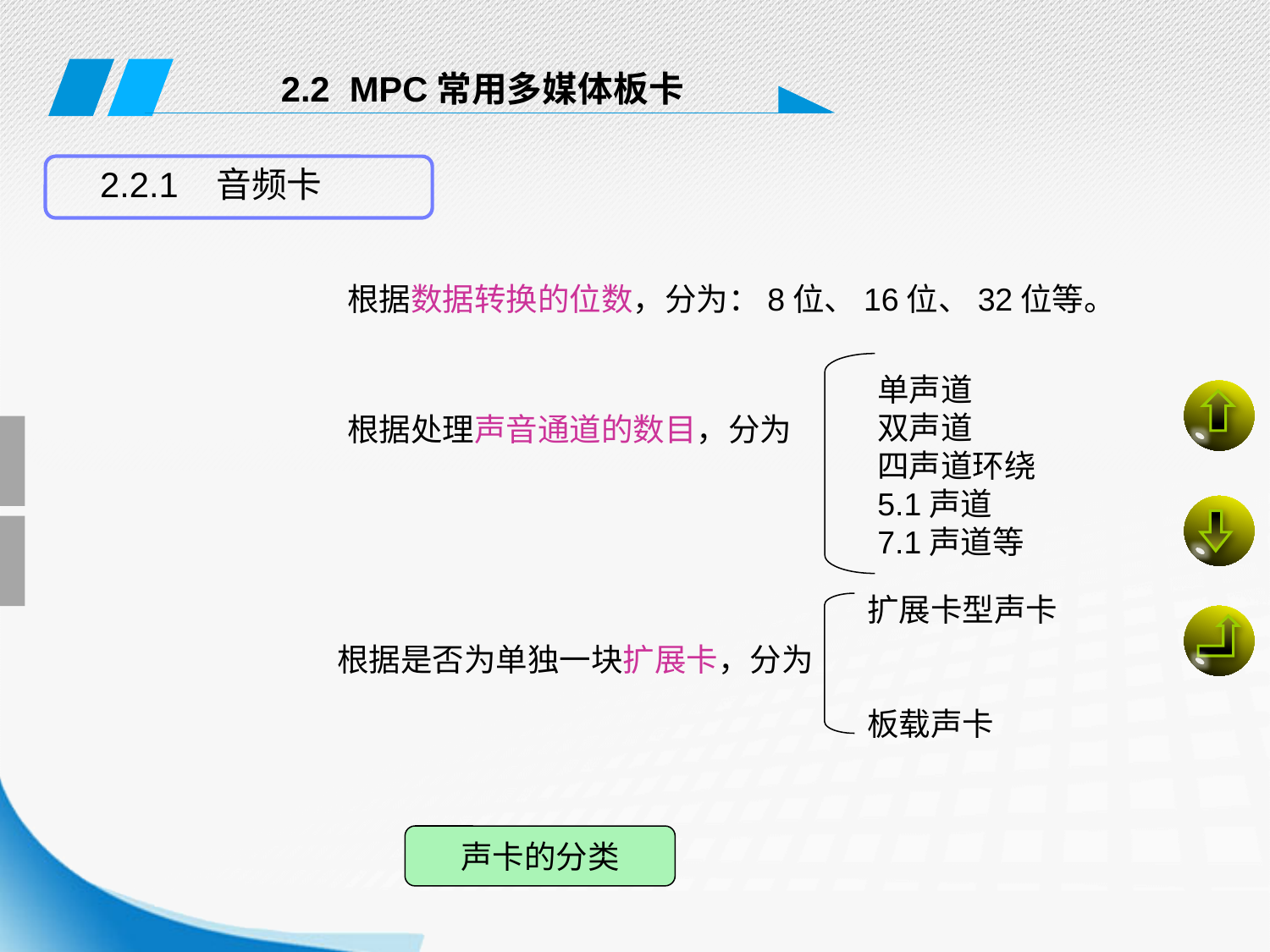

2.2  MPC常用多媒体板卡

2.2.1   音频卡
根据数据转换的位数，分为：8位、16位、32位等。

单声道
双声道
四声道环绕
5.1声道
7.1声道等
根据处理声音通道的数目，分为

扩展卡型声卡

板载声卡

根据是否为单独一块扩展卡，分为

声卡的分类